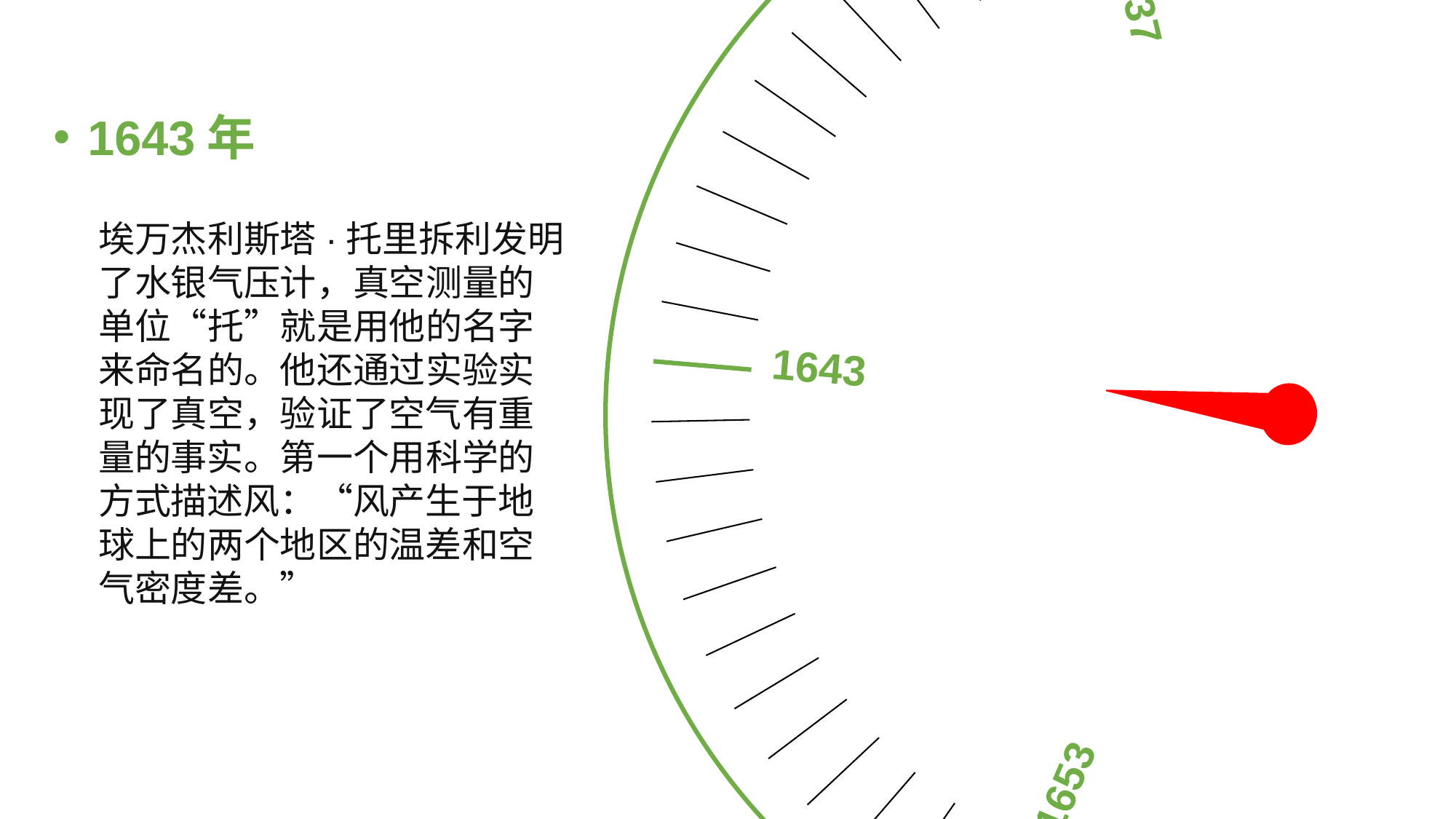

1643
1637
1653
1628
1654
1643年
埃万杰利斯塔·托里拆利发明了水银气压计，真空测量的单位“托”就是用他的名字来命名的。他还通过实验实现了真空，验证了空气有重量的事实。第一个用科学的方式描述风：“风产生于地球上的两个地区的温差和空气密度差。”